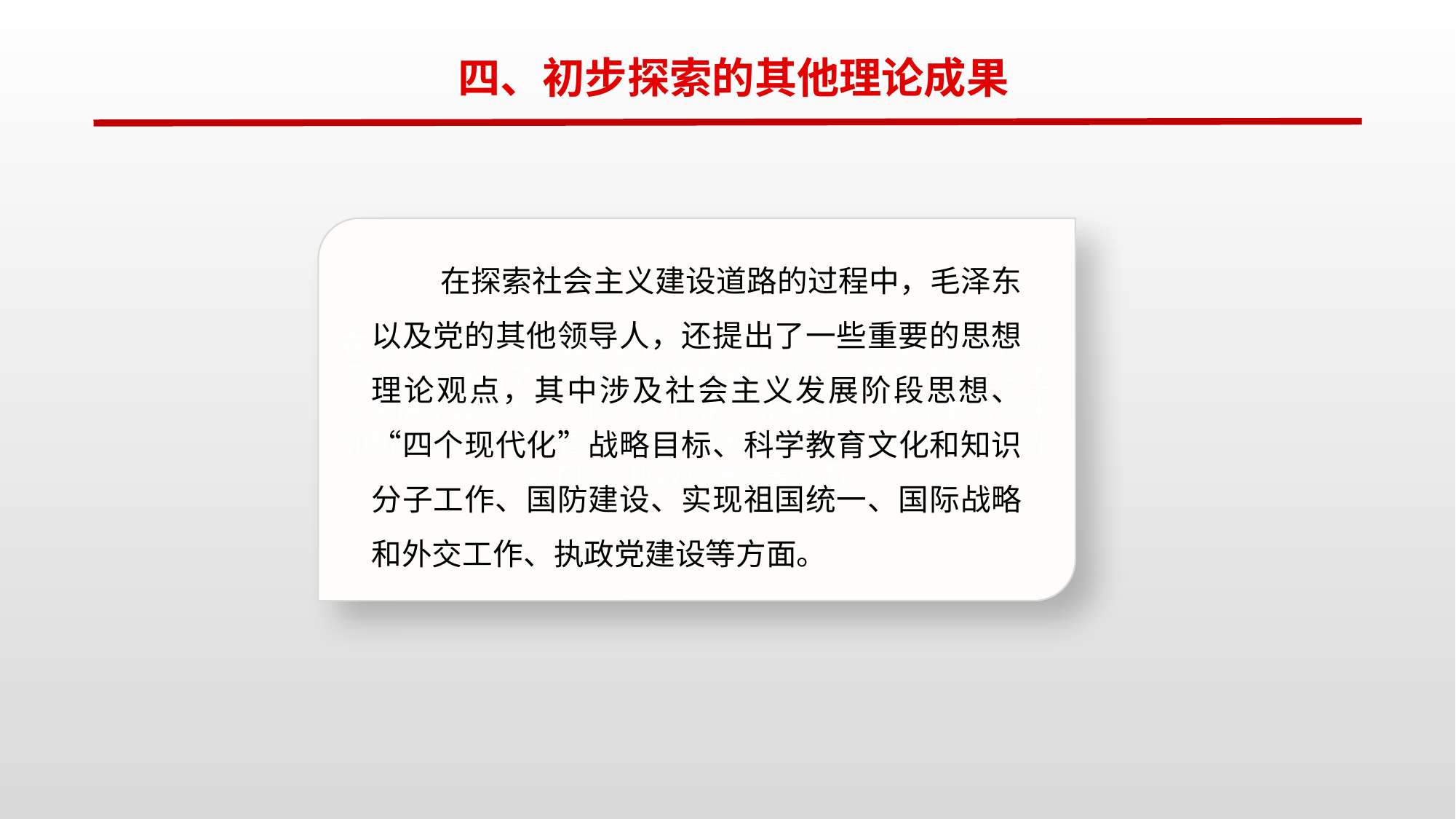

四、初步探索的其他理论成果
在探索社会主义建设道路的过程中，毛泽东以及党的其他领导人，还提出了一些重要的思想理论观点，其中涉及社会主义发展阶段思想、“四个现代化”战略目标、科学教育文化和知识分子工作、国防建设、实现祖国统一、国际战略和外交工作、执政党建设等方面。
 在探索社会主义建设道路的过程中，毛泽东以及党的其他领导人，还提出了一些重要的思想理论观点，其中涉及社会主义发展阶段思想、“四个现代化”战略目标、科学教育文化和知识分子工作、国防建设、实现祖国统一、国际战略和外交工作、执政党建设等方面。